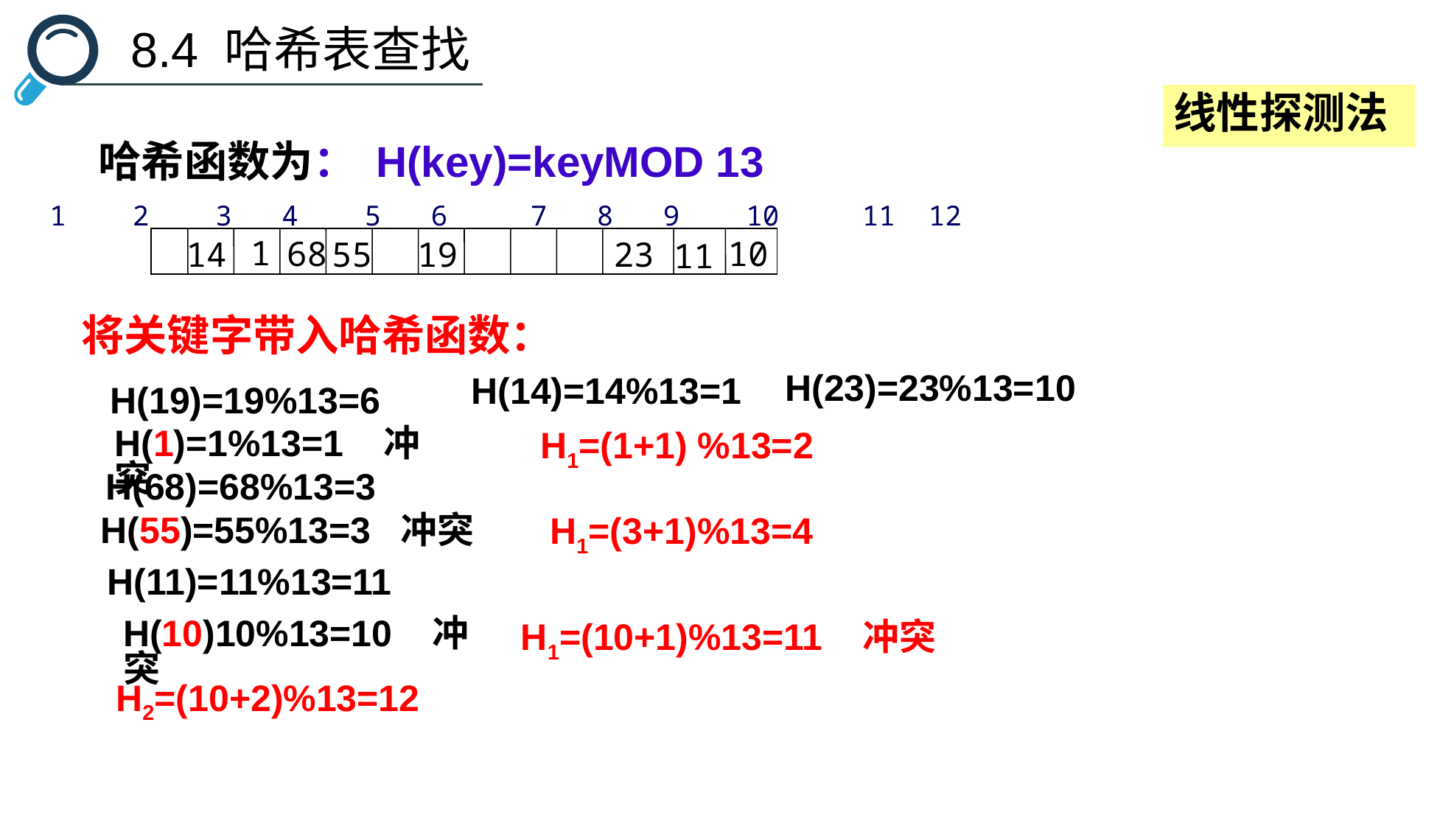

8.4 哈希表查找
线性探测法
哈希函数为： H(key)=keyMOD 13
 0   1    2    3   4    5   6     7   8   9    10     11  12

 1
10
68
55
19
14
23
11
将关键字带入哈希函数：
H(23)=23%13=10
H(14)=14%13=1
H(19)=19%13=6
H1=(1+1) %13=2
H(1)=1%13=1   冲突
H(68)=68%13=3
H1=(3+1)%13=4
H(55)=55%13=3  冲突
H(11)=11%13=11
H(10)10%13=10   冲突
H1=(10+1)%13=11   冲突
H2=(10+2)%13=12